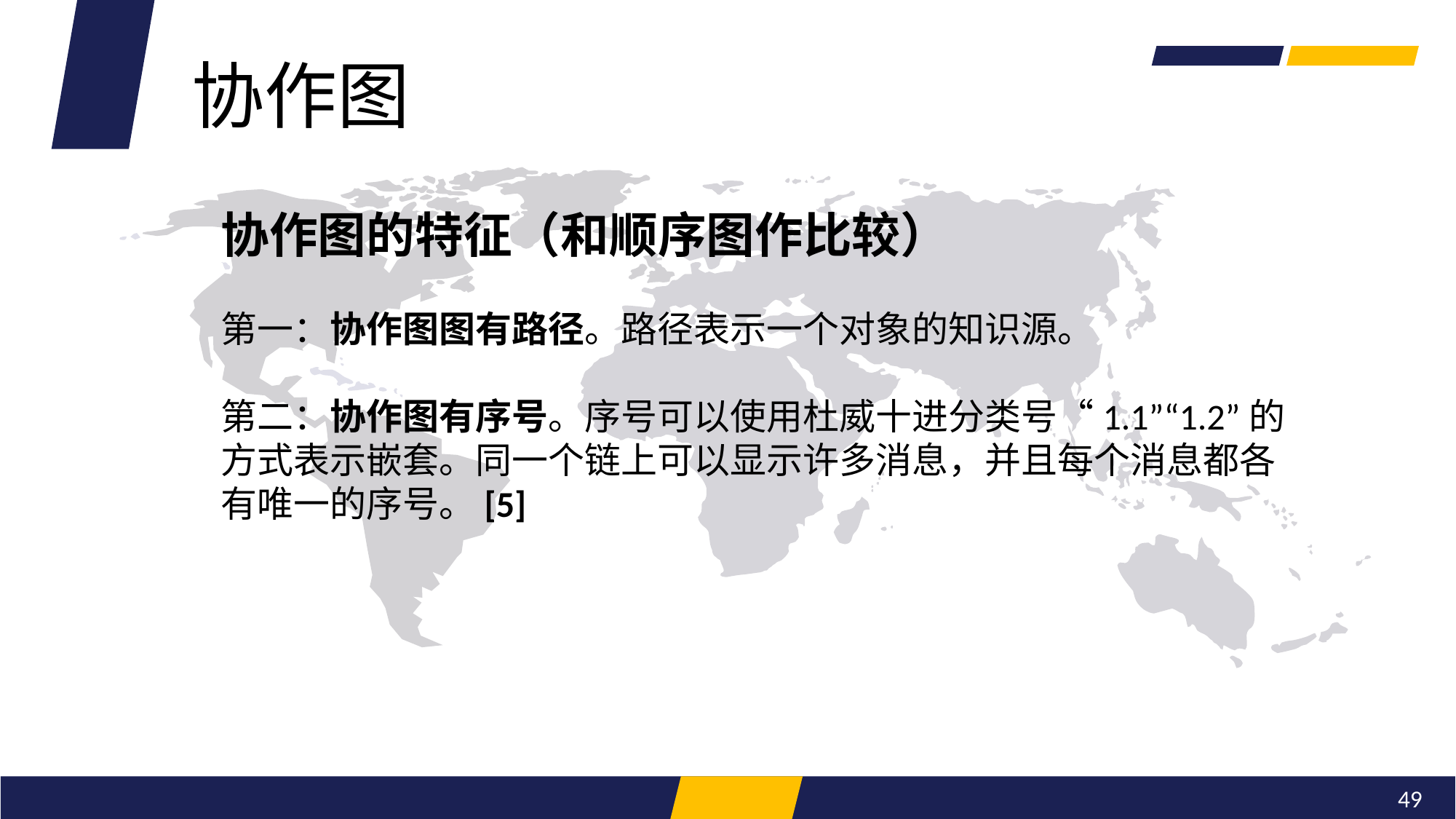

协作图

协作图的特征（和顺序图作比较）

第一：协作图图有路径。路径表示一个对象的知识源。

第二：协作图有序号。序号可以使用杜威十进分类号“1.1”“1.2”的方式表示嵌套。同一个链上可以显示许多消息，并且每个消息都各有唯一的序号。[5]

49